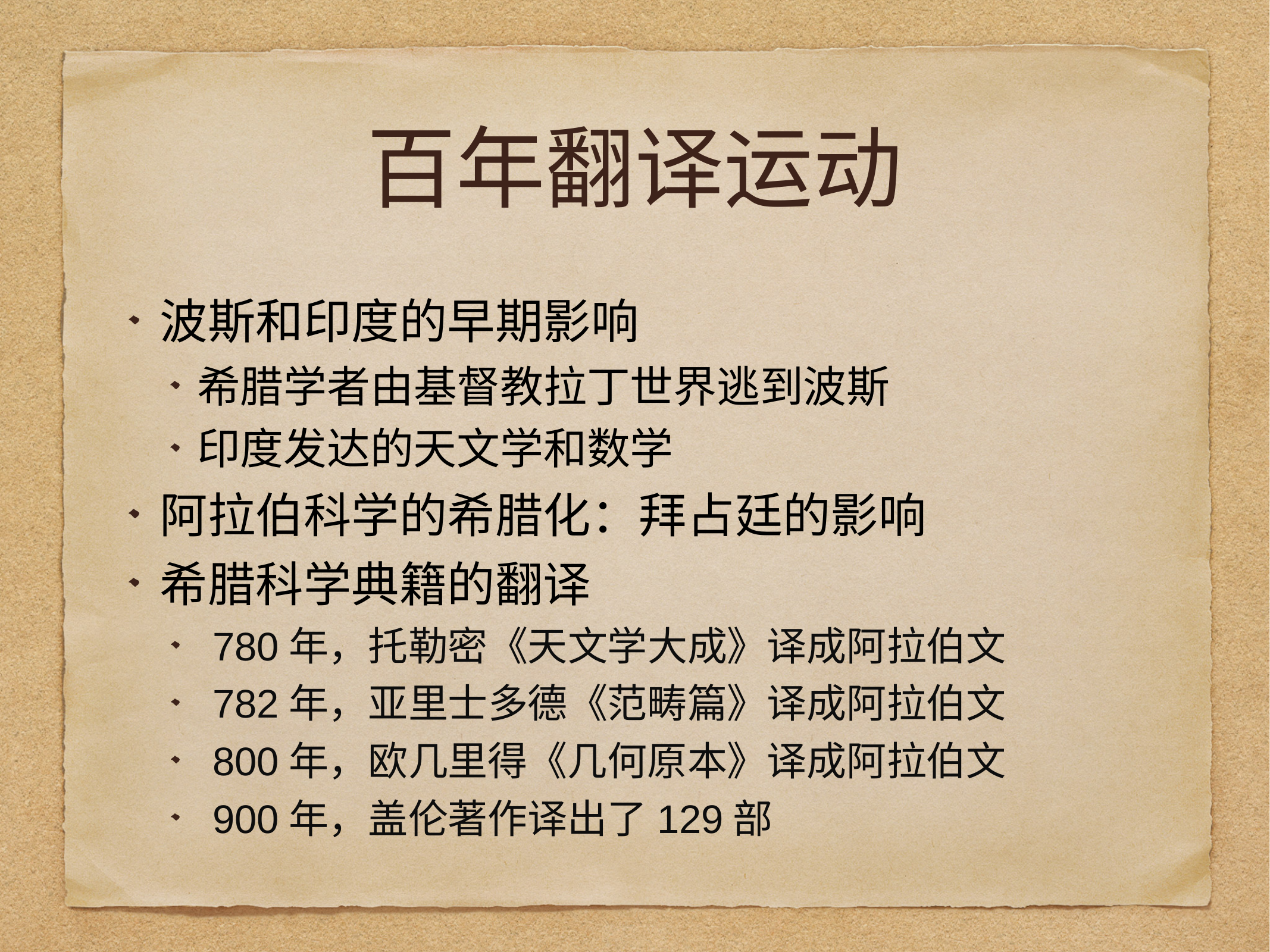

# 百年翻译运动
波斯和印度的早期影响
希腊学者由基督教拉丁世界逃到波斯
印度发达的天文学和数学
阿拉伯科学的希腊化：拜占廷的影响
希腊科学典籍的翻译
780年，托勒密《天文学大成》译成阿拉伯文
782年，亚里士多德《范畴篇》译成阿拉伯文
800年，欧几里得《几何原本》译成阿拉伯文
900年，盖伦著作译出了129部